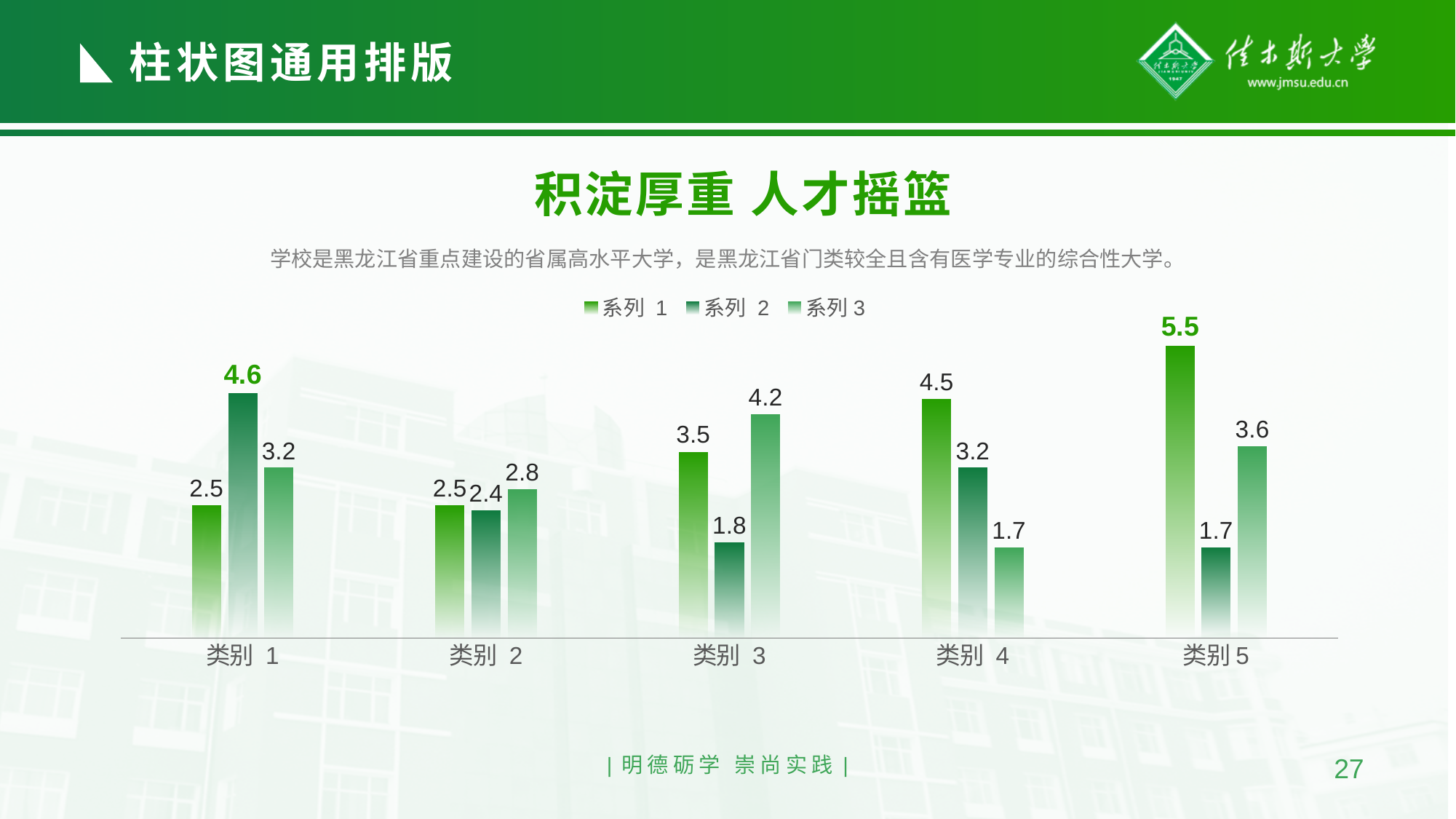

柱状图通用排版
积淀厚重 人才摇篮
学校是黑龙江省重点建设的省属高水平大学，是黑龙江省门类较全且含有医学专业的综合性大学。

### Chart

| Category | 系列 1 | 系列 2 | 系列3 |
|---|---|---|---|
| 类别 1 | 2.5 | 4.6 | 3.2 |
| 类别 2 | 2.5 | 2.4 | 2.8 |
| 类别 3 | 3.5 | 1.8 | 4.2 |
| 类别 4 | 4.5 | 3.2 | 1.7 |
| 类别5 | 5.5 | 1.7 | 3.6 |
|明德砺学 崇尚实践|
27